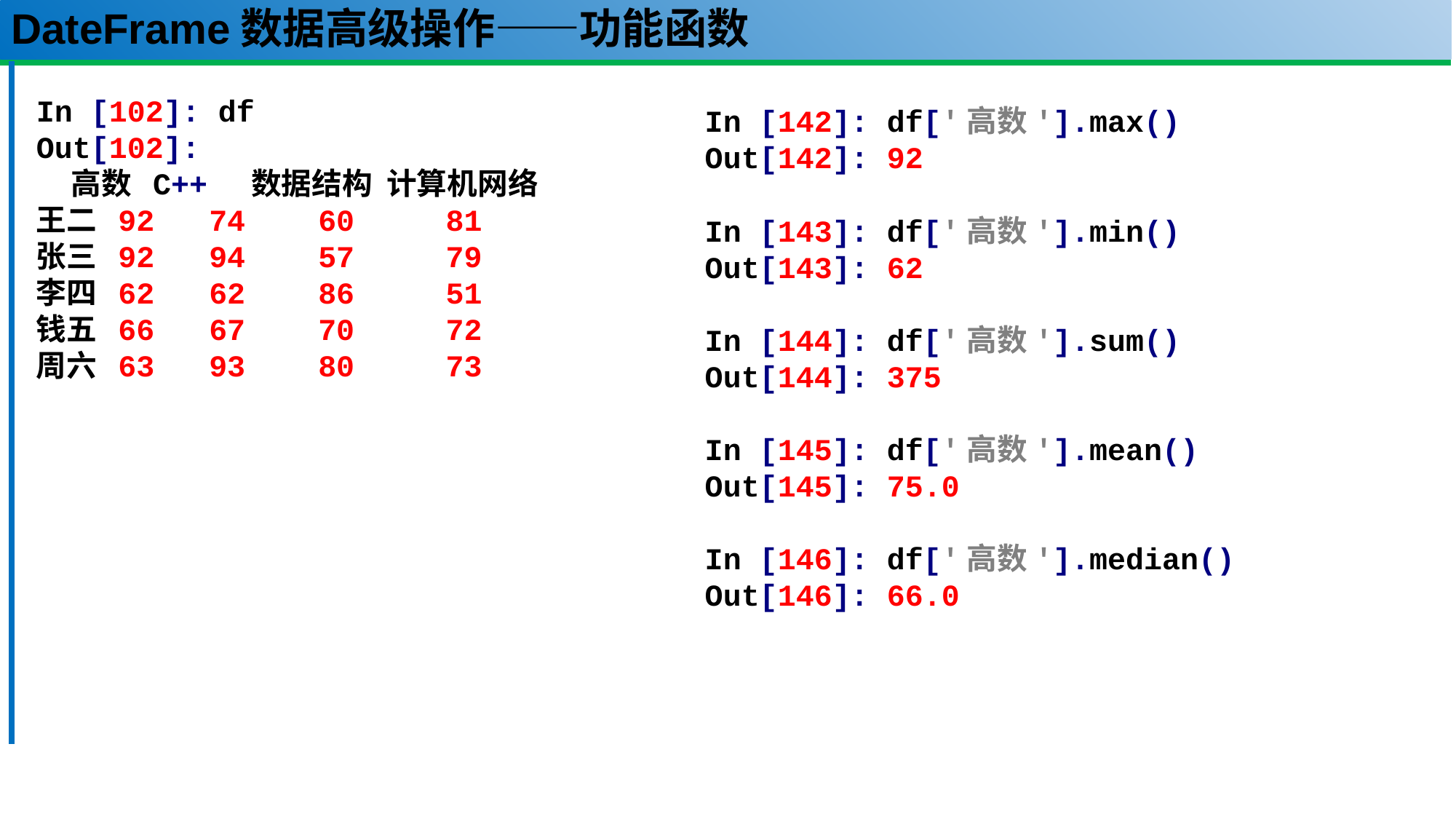

# DateFrame数据高级操作——功能函数
In [102]: df
Out[102]:
    高数  C++  数据结构  计算机网络
王二  92   74    60     81
张三  92   94    57     79
李四  62   62    86     51
钱五  66   67    70     72
周六  63   93    80     73
In [142]: df['高数'].max()
Out[142]: 92

In [143]: df['高数'].min()
Out[143]: 62

In [144]: df['高数'].sum()
Out[144]: 375

In [145]: df['高数'].mean()
Out[145]: 75.0

In [146]: df['高数'].median()
Out[146]: 66.0